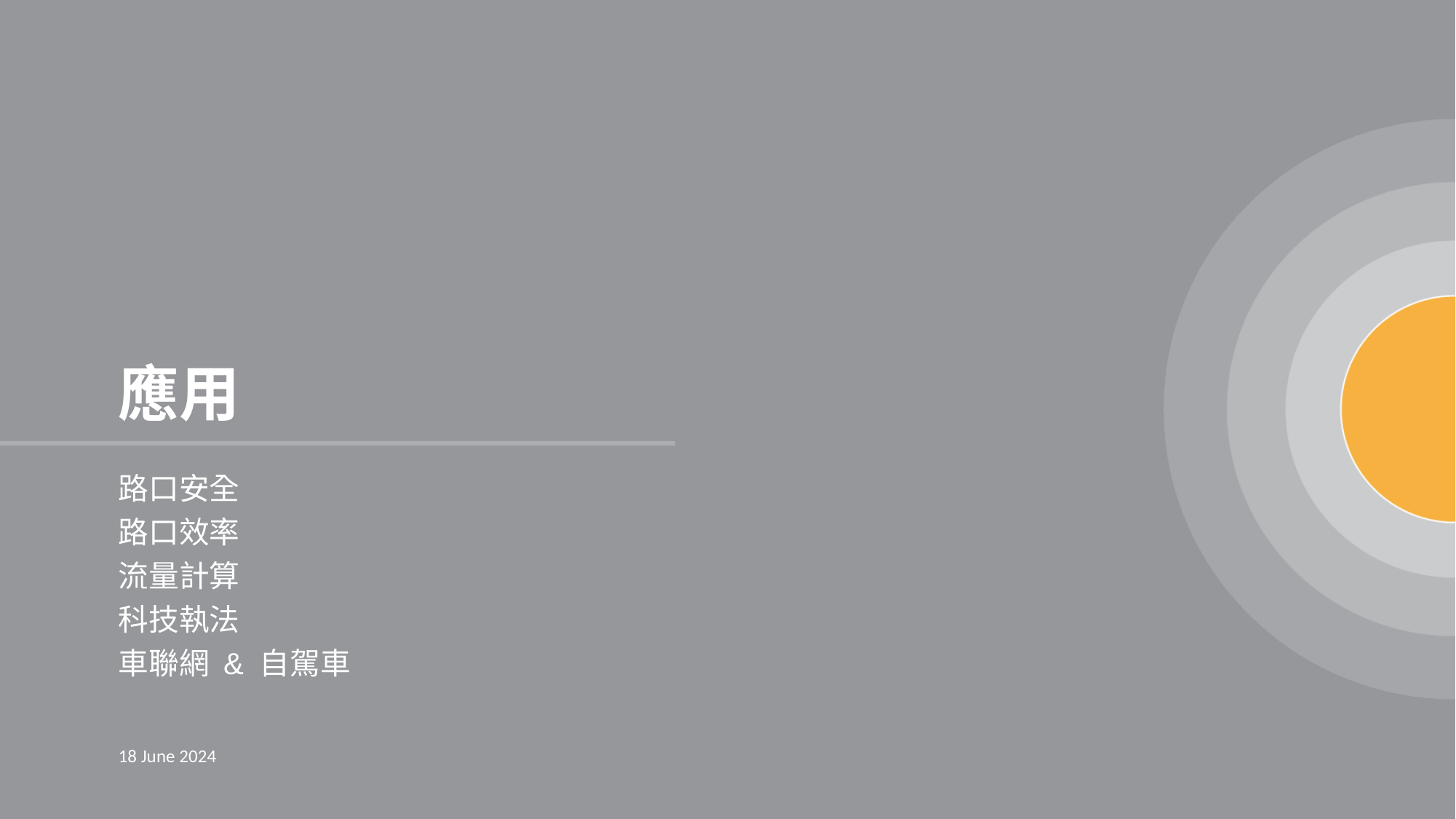

應用
# 路口安全 路口效率 流量計算 科技執法 車聯網 & 自駕車
18 June 2024